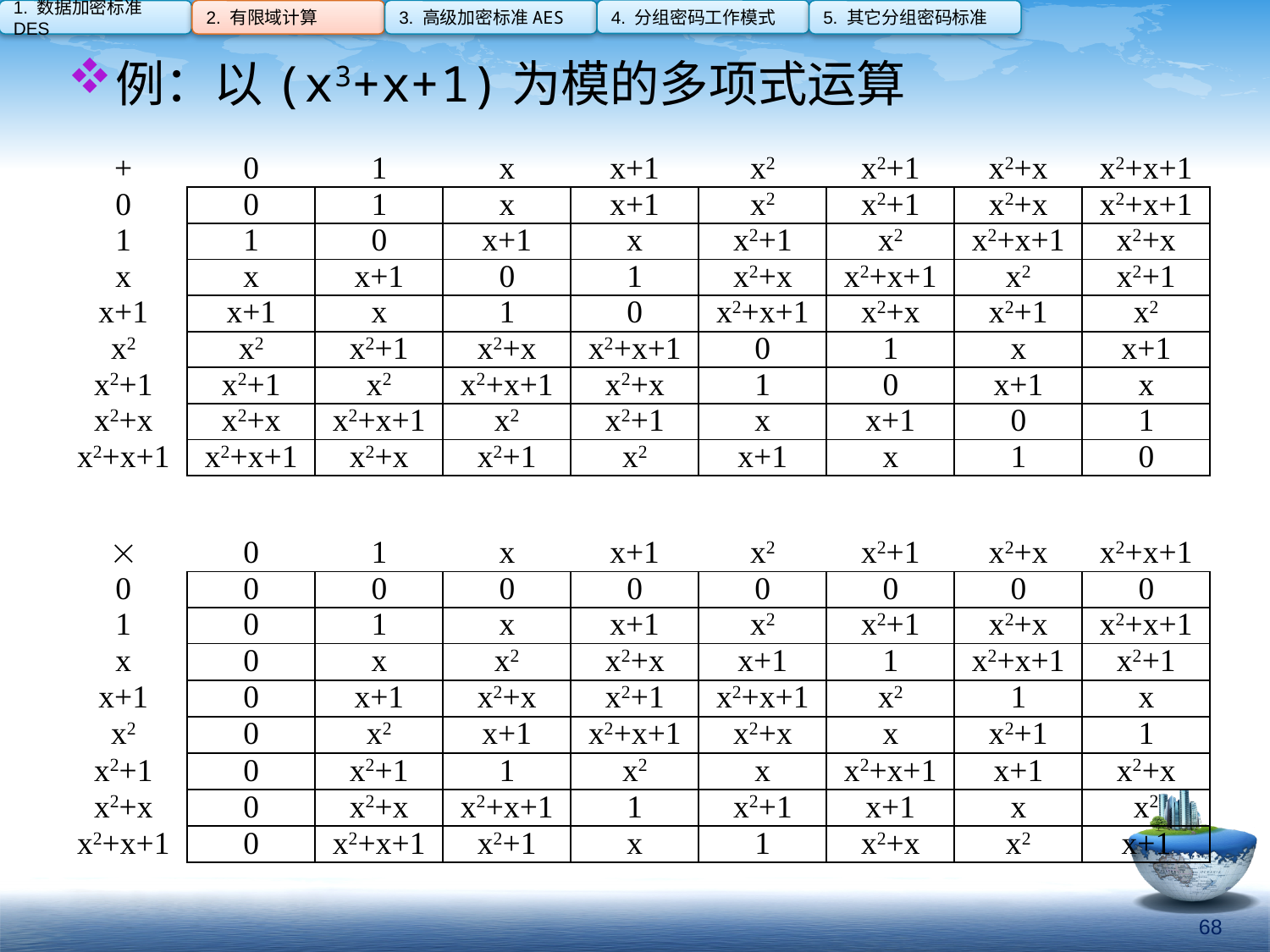

4. 分组密码工作模式
1. 数据加密标准DES
2. 有限域计算
3. 高级加密标准AES
5. 其它分组密码标准
例：以(x3+x+1)为模的多项式运算
| + | 0 | 1 | x | x+1 | x2 | x2+1 | x2+x | x2+x+1 |
| --- | --- | --- | --- | --- | --- | --- | --- | --- |
| 0 | 0 | 1 | x | x+1 | x2 | x2+1 | x2+x | x2+x+1 |
| 1 | 1 | 0 | x+1 | x | x2+1 | x2 | x2+x+1 | x2+x |
| x | x | x+1 | 0 | 1 | x2+x | x2+x+1 | x2 | x2+1 |
| x+1 | x+1 | x | 1 | 0 | x2+x+1 | x2+x | x2+1 | x2 |
| x2 | x2 | x2+1 | x2+x | x2+x+1 | 0 | 1 | x | x+1 |
| x2+1 | x2+1 | x2 | x2+x+1 | x2+x | 1 | 0 | x+1 | x |
| x2+x | x2+x | x2+x+1 | x2 | x2+1 | x | x+1 | 0 | 1 |
| x2+x+1 | x2+x+1 | x2+x | x2+1 | x2 | x+1 | x | 1 | 0 |
| × | 0 | 1 | x | x+1 | x2 | x2+1 | x2+x | x2+x+1 |
| --- | --- | --- | --- | --- | --- | --- | --- | --- |
| 0 | 0 | 0 | 0 | 0 | 0 | 0 | 0 | 0 |
| 1 | 0 | 1 | x | x+1 | x2 | x2+1 | x2+x | x2+x+1 |
| x | 0 | x | x2 | x2+x | x+1 | 1 | x2+x+1 | x2+1 |
| x+1 | 0 | x+1 | x2+x | x2+1 | x2+x+1 | x2 | 1 | x |
| x2 | 0 | x2 | x+1 | x2+x+1 | x2+x | x | x2+1 | 1 |
| x2+1 | 0 | x2+1 | 1 | x2 | x | x2+x+1 | x+1 | x2+x |
| x2+x | 0 | x2+x | x2+x+1 | 1 | x2+1 | x+1 | x | x2 |
| x2+x+1 | 0 | x2+x+1 | x2+1 | x | 1 | x2+x | x2 | x+1 |
68